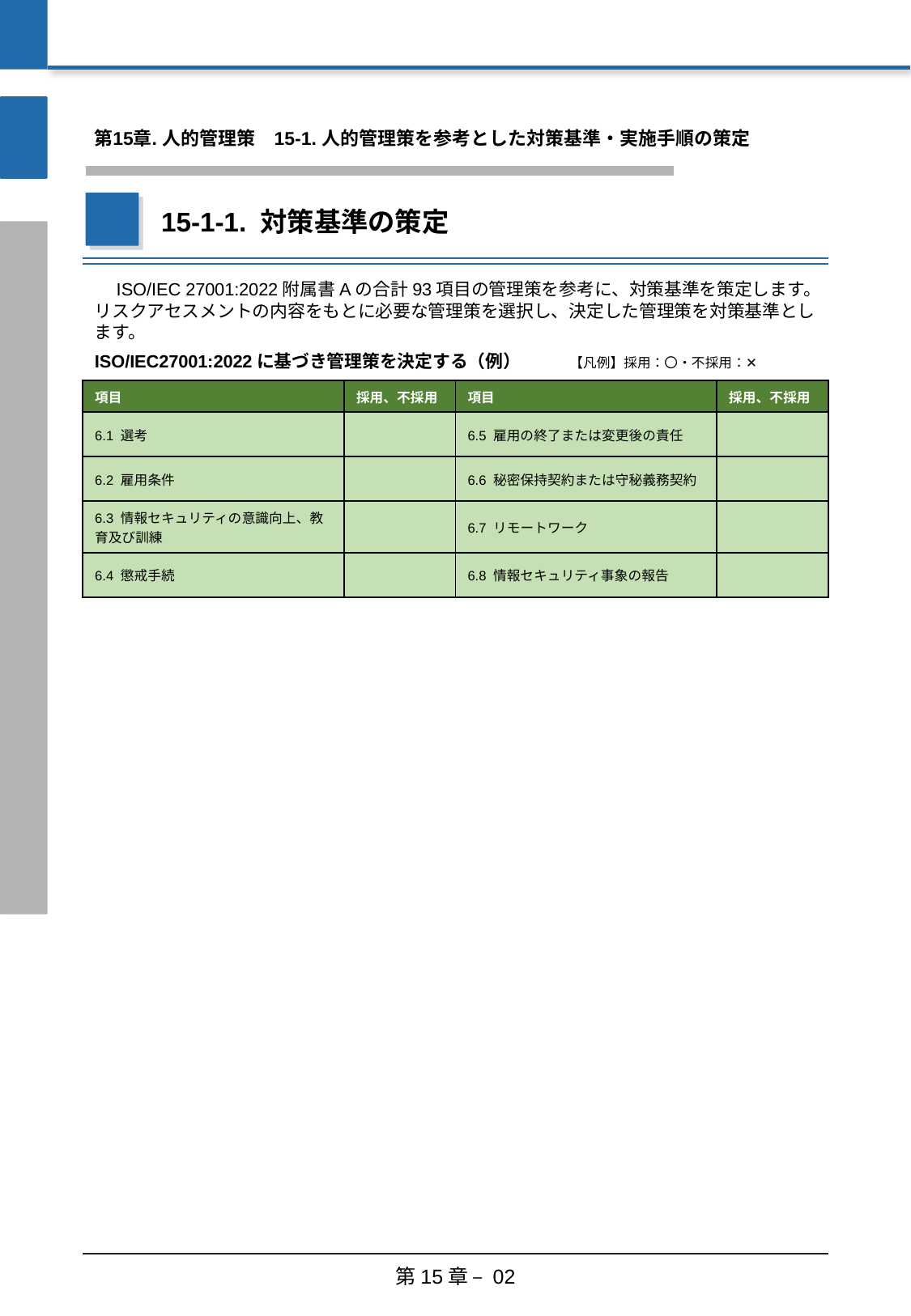

第15章. 人的管理策
　15-1. 人的管理策を参考とした対策基準・実施手順の策定
15-1-1. 対策基準の策定
　ISO/IEC 27001:2022附属書Aの合計93項目の管理策を参考に、対策基準を策定します。リスクアセスメントの内容をもとに必要な管理策を選択し、決定した管理策を対策基準とします。
ISO/IEC27001:2022に基づき管理策を決定する（例）            【凡例】採用：〇・不採用：✕
| 項目 | 採用、不採用 | 項目 | 採用、不採用 |
| --- | --- | --- | --- |
| 6.1 選考 |  | 6.5 雇用の終了または変更後の責任 |  |
| 6.2 雇用条件 |  | 6.6 秘密保持契約または守秘義務契約 |  |
| 6.3 情報セキュリティの意識向上、教育及び訓練 |  | 6.7 リモートワーク |  |
| 6.4 懲戒手続 |  | 6.8 情報セキュリティ事象の報告 |  |
第15章 – 02